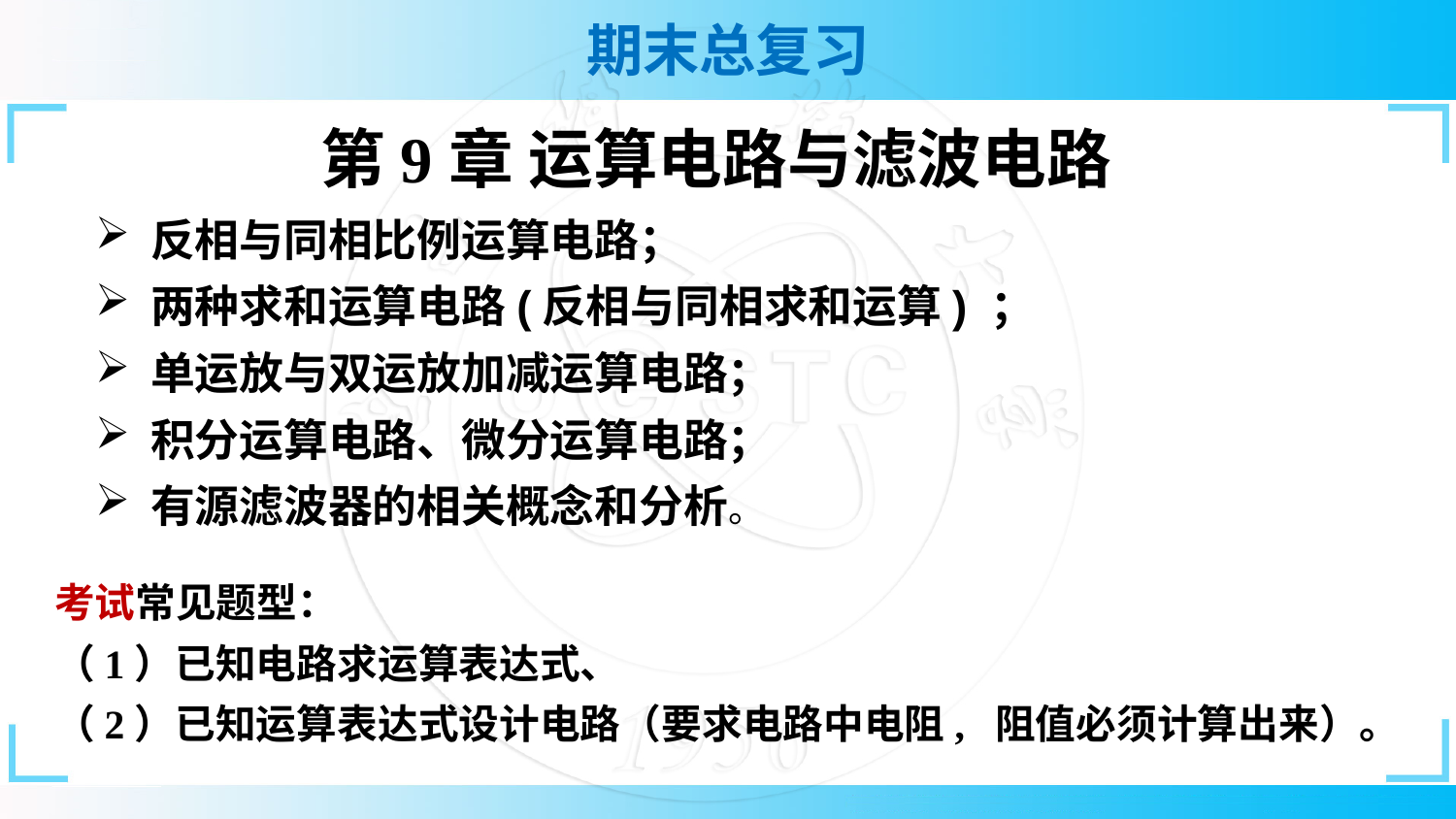

第9章 运算电路与滤波电路
反相与同相比例运算电路；
两种求和运算电路(反相与同相求和运算) ；
单运放与双运放加减运算电路；
积分运算电路、微分运算电路；
有源滤波器的相关概念和分析。
考试常见题型：
（1）已知电路求运算表达式、
（2）已知运算表达式设计电路（要求电路中电阻,  阻值必须计算出来）。